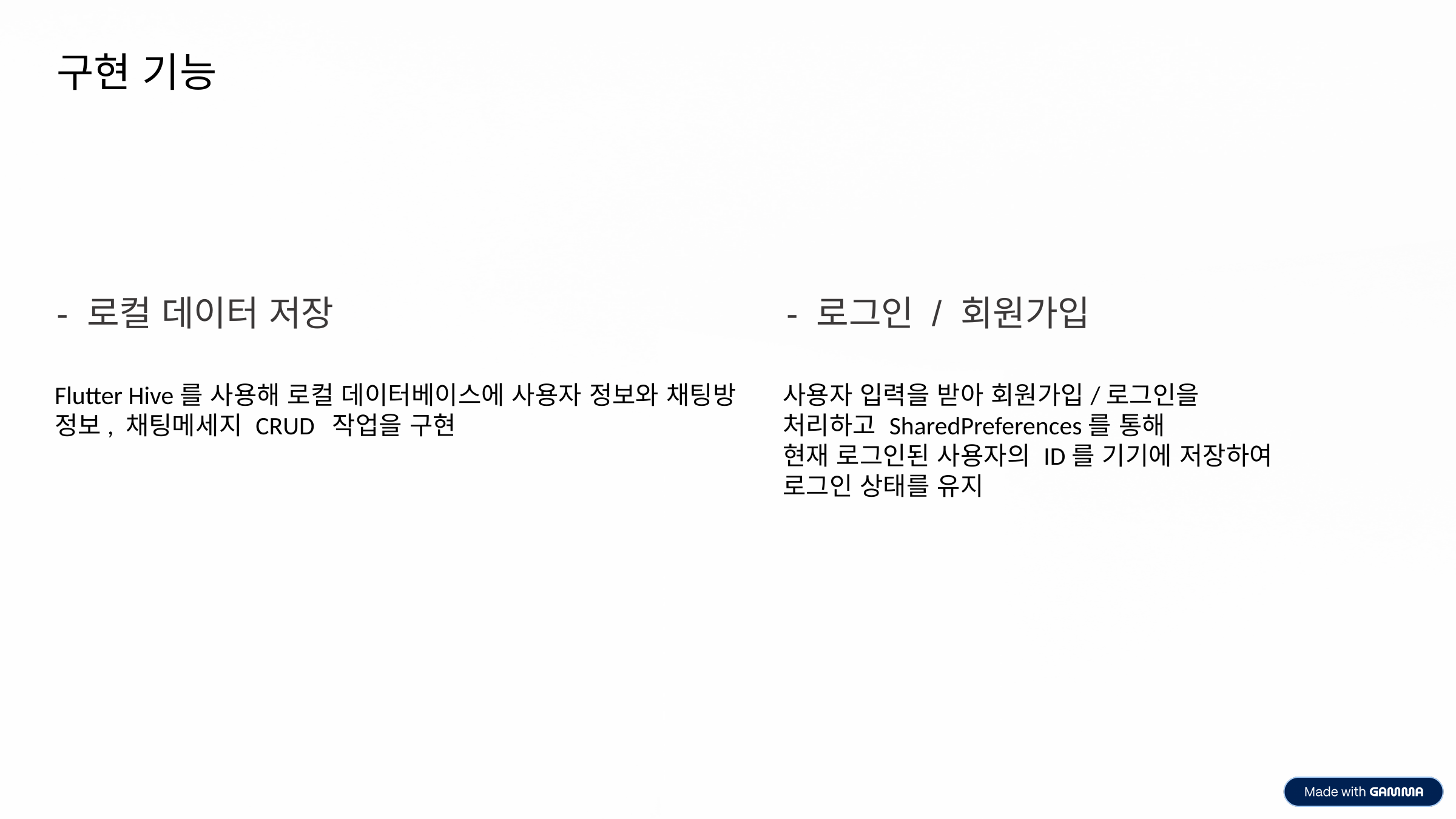

구현 기능
- 로컬 데이터 저장
- 로그인 / 회원가입
Flutter Hive를 사용해 로컬 데이터베이스에 사용자 정보와 채팅방 정보, 채팅메세지 CRUD  작업을 구현
사용자 입력을 받아 회원가입/로그인을
처리하고 SharedPreferences를 통해
현재 로그인된 사용자의 ID를 기기에 저장하여
로그인 상태를 유지